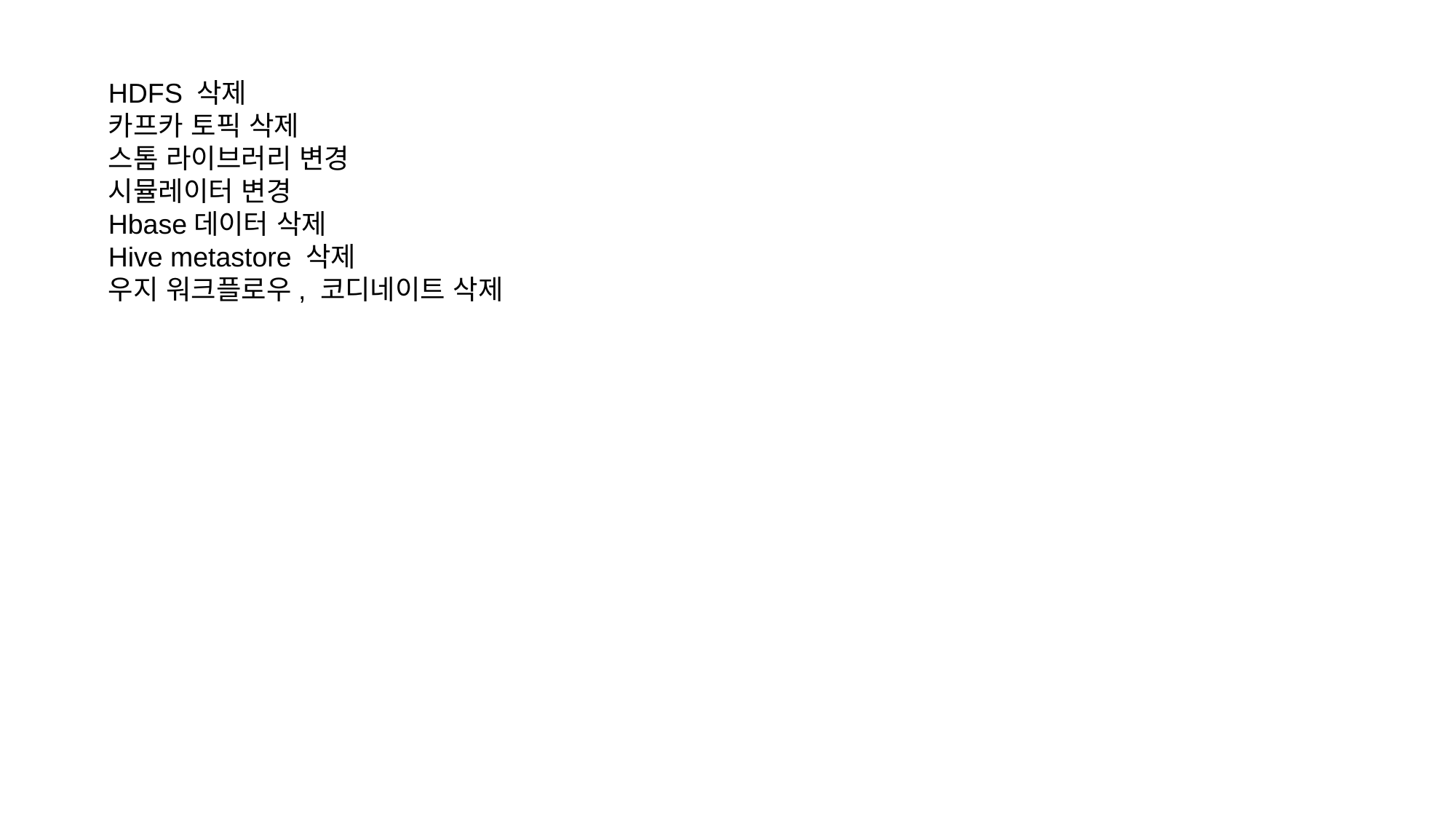

HDFS 삭제
카프카 토픽 삭제
스톰 라이브러리 변경
시뮬레이터 변경
Hbase데이터 삭제
Hive metastore 삭제
우지 워크플로우, 코디네이트 삭제